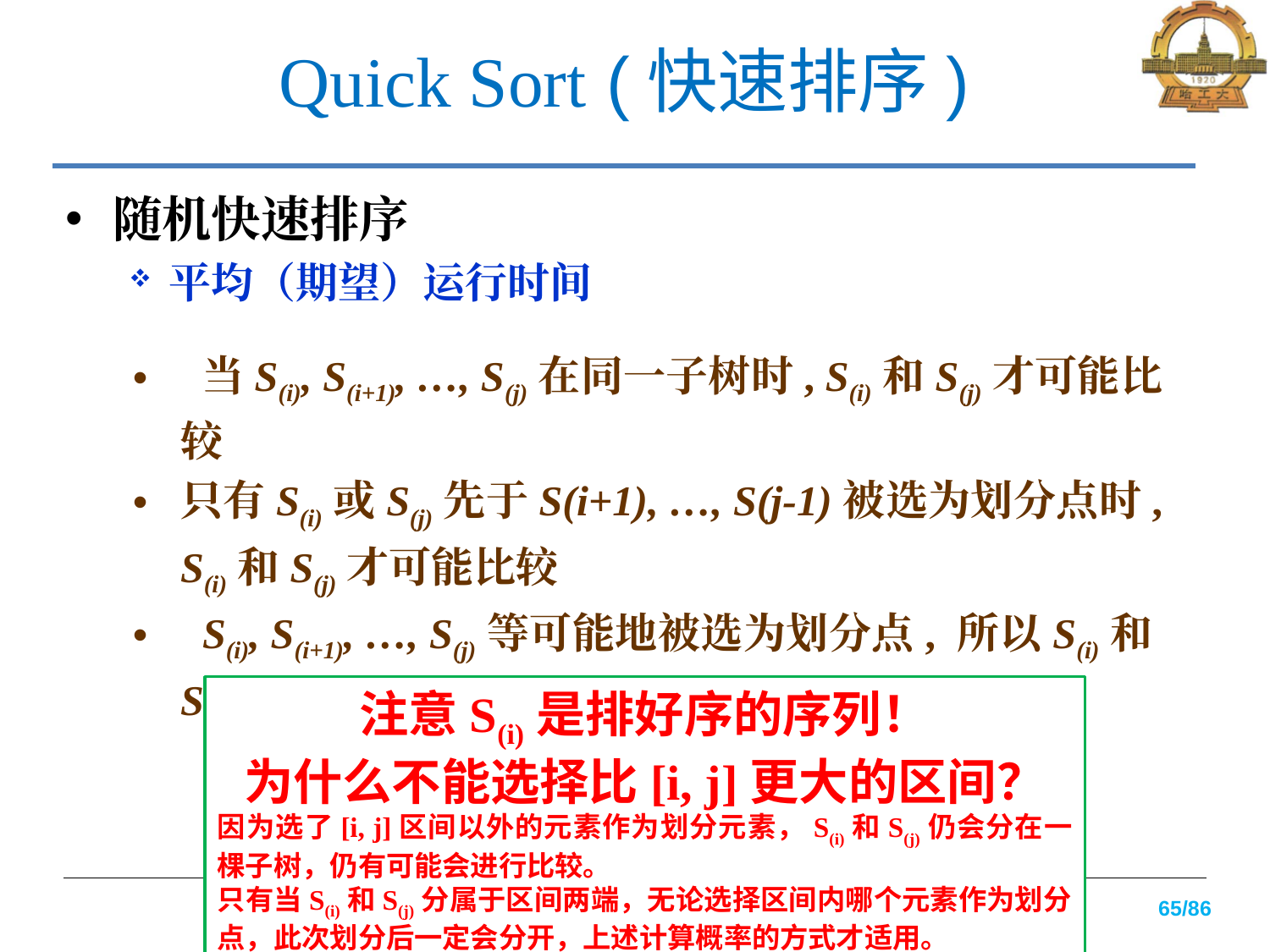

# Quick Sort (快速排序)
随机快速排序
平均（期望）运行时间

 当S(i), S(i+1), …, S(j)在同一子树时, S(i)和S(j)才可能比较
只有S(i)或S(j)先于S(i+1), …, S(j-1)被选为划分点时, S(i)和S(j)才可能比较
  S(i), S(i+1), …, S(j)等可能地被选为划分点, 所以S(i)和S(j)   进行比较的概率是:  2/(j-i+1),  即
                                  pij=2/(j-i+1)
注意S(i)是排好序的序列！
为什么不能选择比[i, j]更大的区间？
因为选了[i, j]区间以外的元素作为划分元素，S(i)和S(j)仍会分在一棵子树，仍有可能会进行比较。
只有当S(i)和S(j)分属于区间两端，无论选择区间内哪个元素作为划分点，此次划分后一定会分开，上述计算概率的方式才适用。